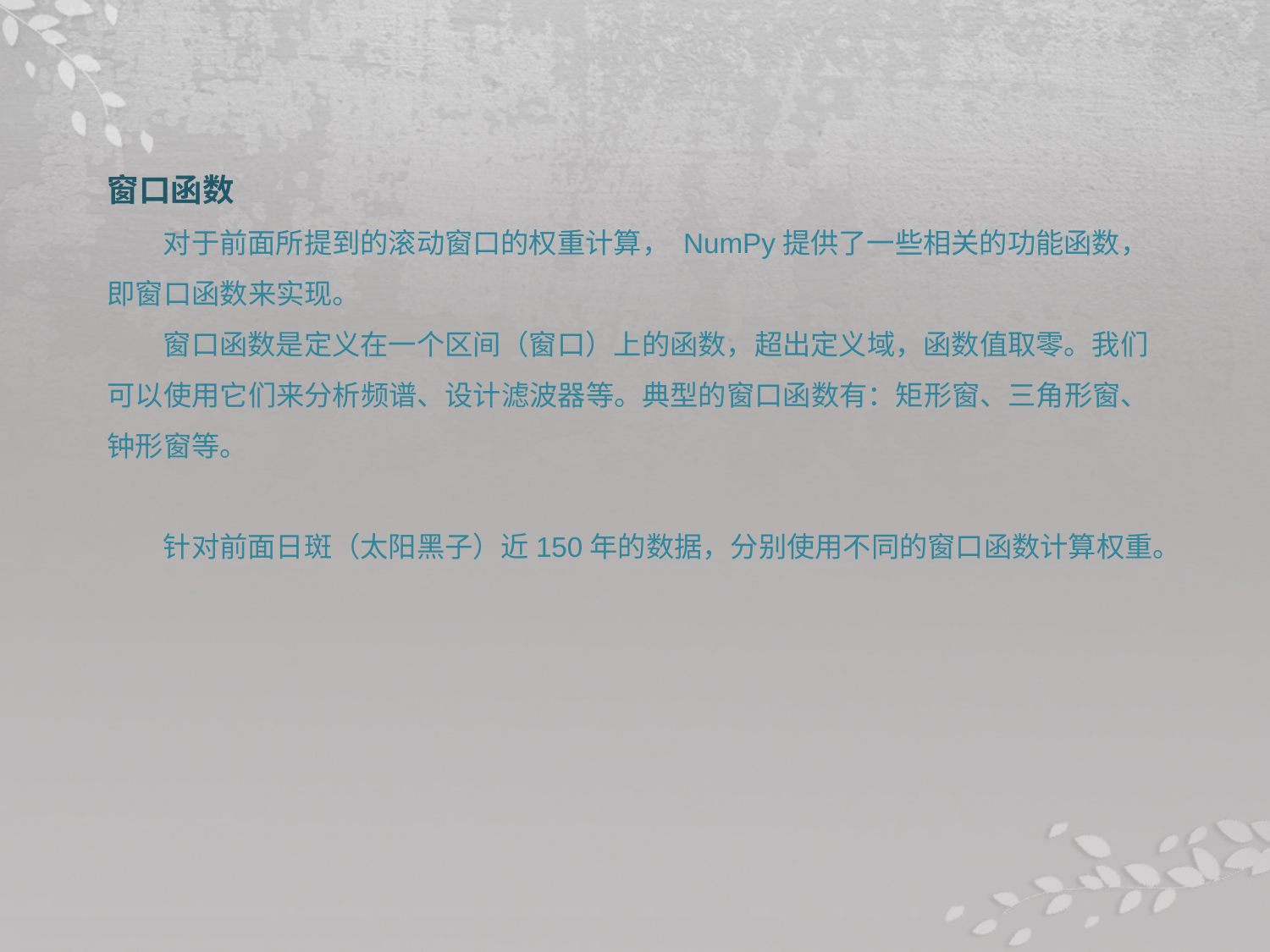

窗口函数
对于前面所提到的滚动窗口的权重计算， NumPy提供了一些相关的功能函数，即窗口函数来实现。
窗口函数是定义在一个区间（窗口）上的函数，超出定义域，函数值取零。我们可以使用它们来分析频谱、设计滤波器等。典型的窗口函数有：矩形窗、三角形窗、钟形窗等。

针对前面日斑（太阳黑子）近150年的数据，分别使用不同的窗口函数计算权重。